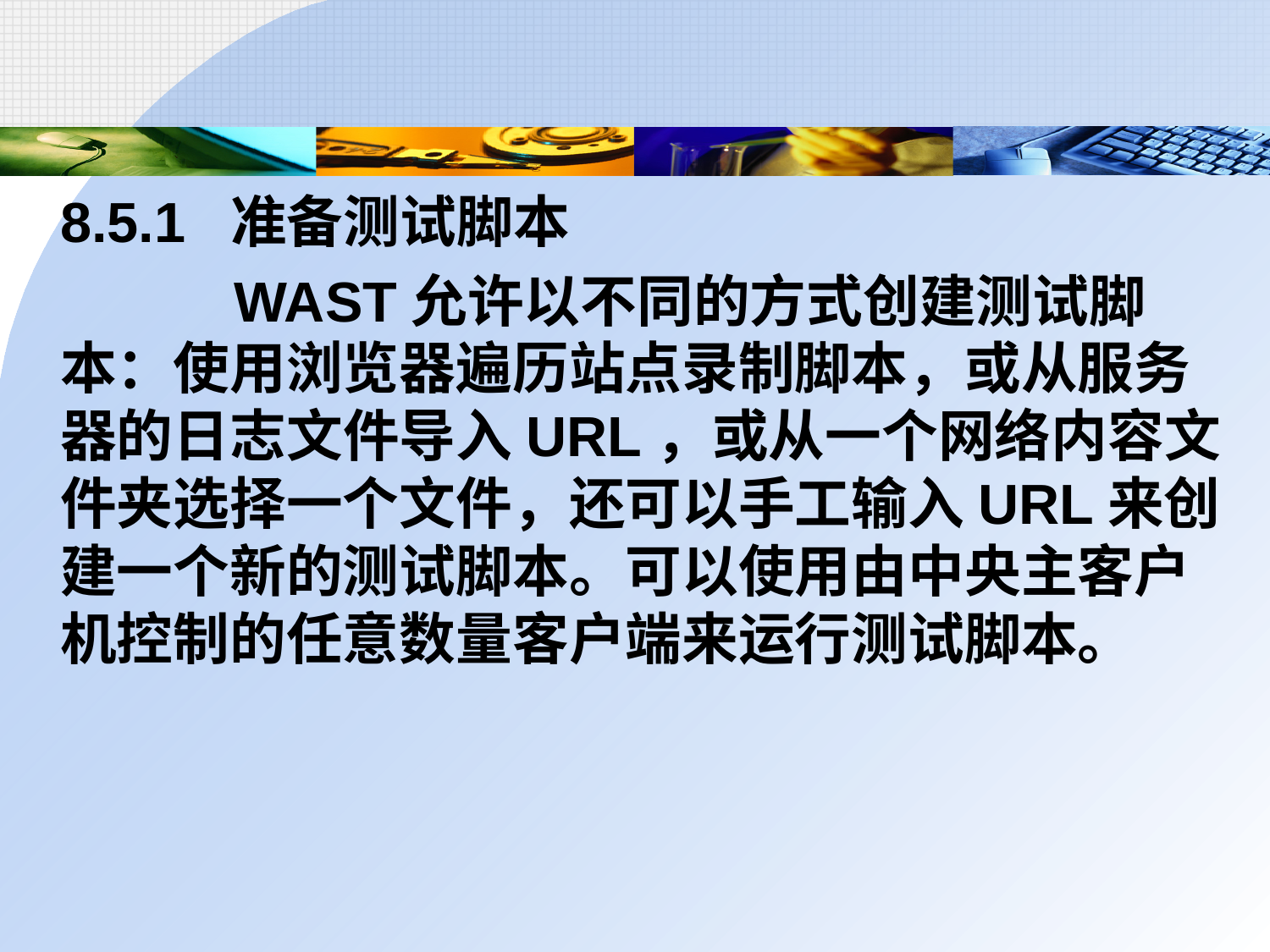

8.5.1  准备测试脚本
		   WAST允许以不同的方式创建测试脚本：使用浏览器遍历站点录制脚本，或从服务器的日志文件导入URL，或从一个网络内容文件夹选择一个文件，还可以手工输入URL来创建一个新的测试脚本。可以使用由中央主客户机控制的任意数量客户端来运行测试脚本。